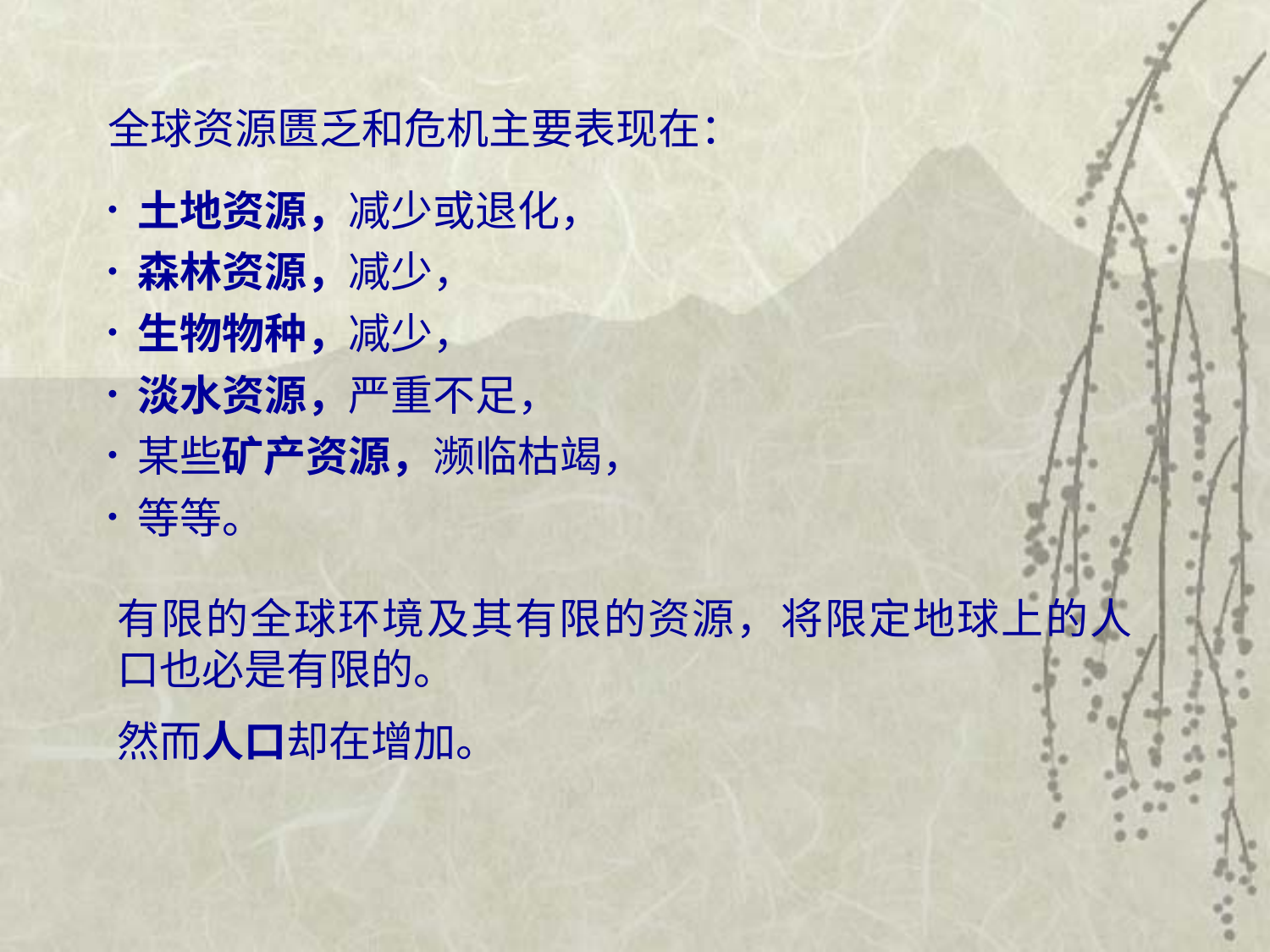

全球资源匮乏和危机主要表现在：
 土地资源，减少或退化，
 森林资源，减少，
 生物物种，减少，
 淡水资源，严重不足，
 某些矿产资源，濒临枯竭，
 等等。
有限的全球环境及其有限的资源，将限定地球上的人口也必是有限的。
然而人口却在增加。